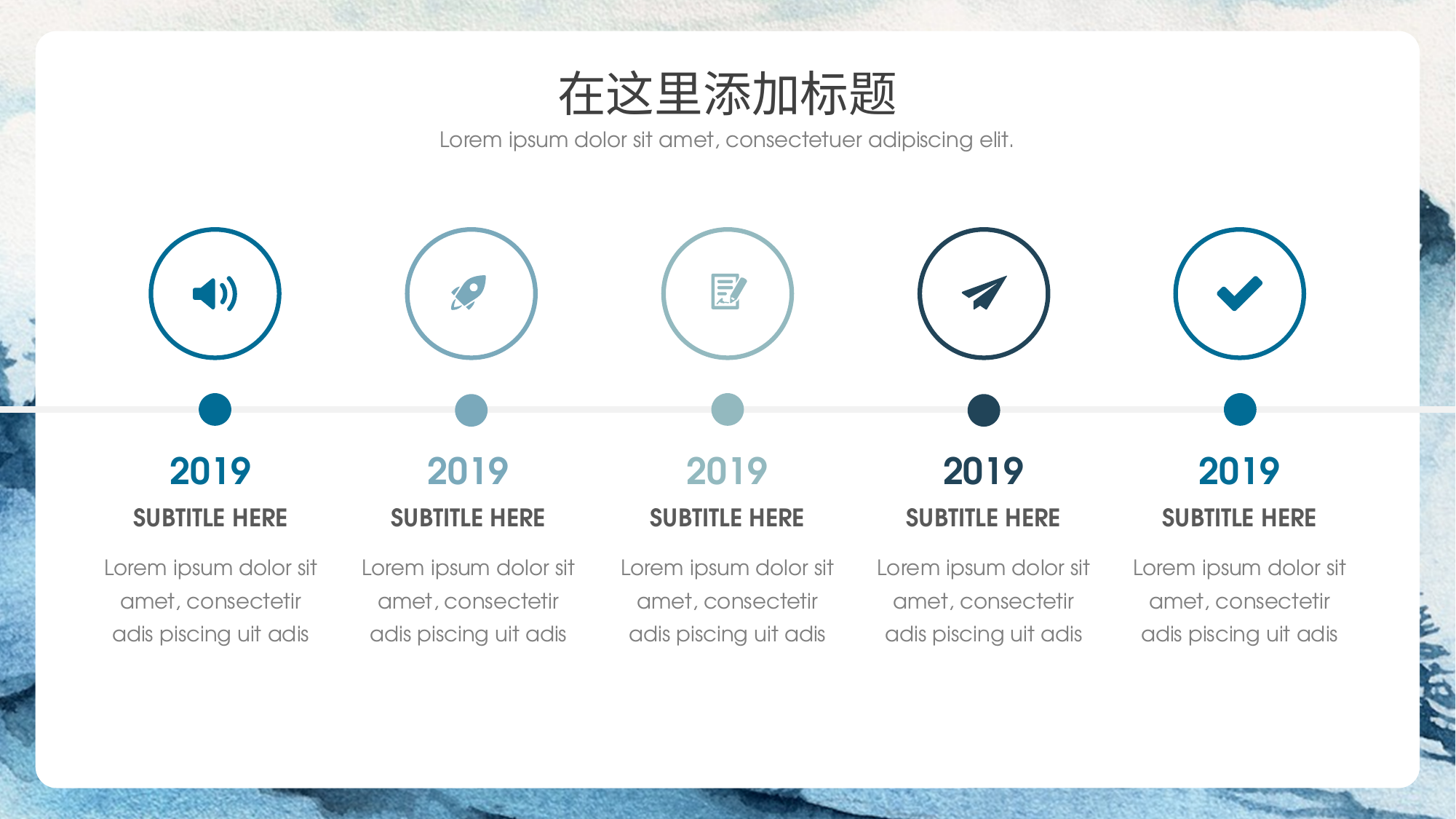

在这里添加标题
Lorem ipsum dolor sit amet, consectetuer adipiscing elit.

2019
2019
2019
2019
2019
SUBTITLE HERE
SUBTITLE HERE
SUBTITLE HERE
SUBTITLE HERE
SUBTITLE HERE
Lorem ipsum dolor sit amet, consectetir adis piscing uit adis
Lorem ipsum dolor sit amet, consectetir adis piscing uit adis
Lorem ipsum dolor sit amet, consectetir adis piscing uit adis
Lorem ipsum dolor sit amet, consectetir adis piscing uit adis
Lorem ipsum dolor sit amet, consectetir adis piscing uit adis